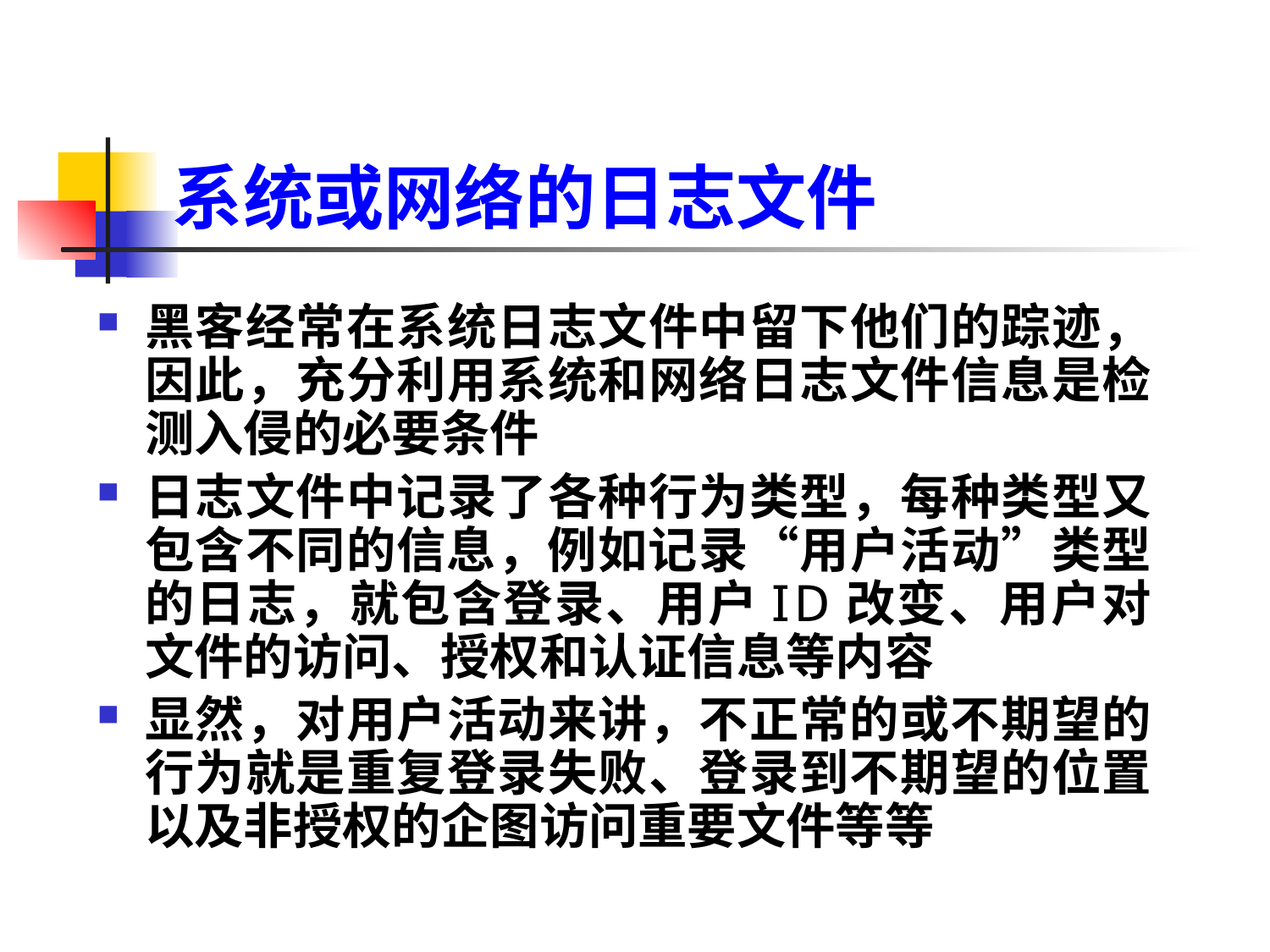

# 系统或网络的日志文件
黑客经常在系统日志文件中留下他们的踪迹，因此，充分利用系统和网络日志文件信息是检测入侵的必要条件
日志文件中记录了各种行为类型，每种类型又包含不同的信息，例如记录“用户活动”类型的日志，就包含登录、用户ID改变、用户对文件的访问、授权和认证信息等内容
显然，对用户活动来讲，不正常的或不期望的行为就是重复登录失败、登录到不期望的位置以及非授权的企图访问重要文件等等